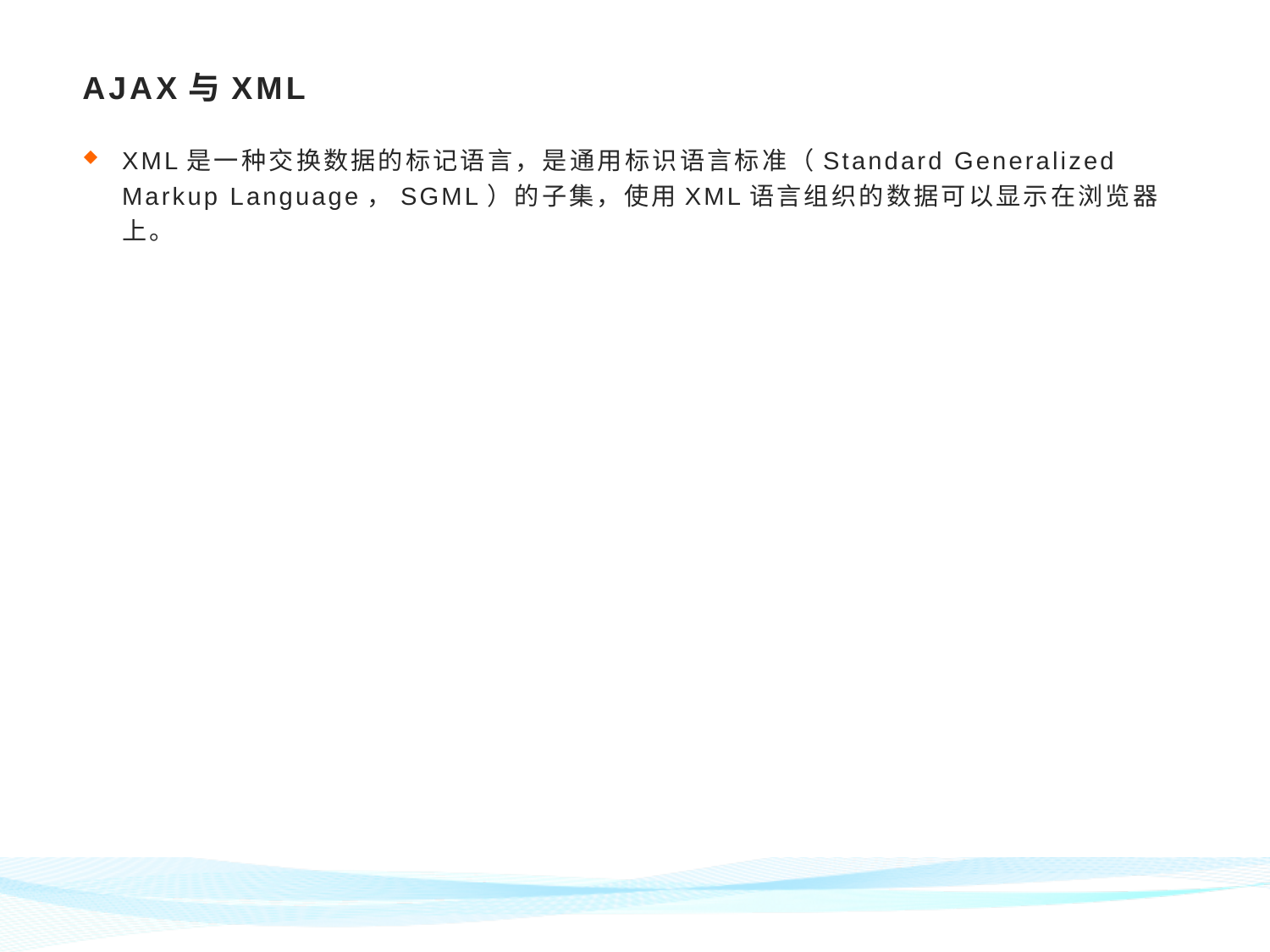

# AJAX与XML
XML是一种交换数据的标记语言，是通用标识语言标准（Standard Generalized Markup Language，SGML）的子集，使用XML语言组织的数据可以显示在浏览器上。

228